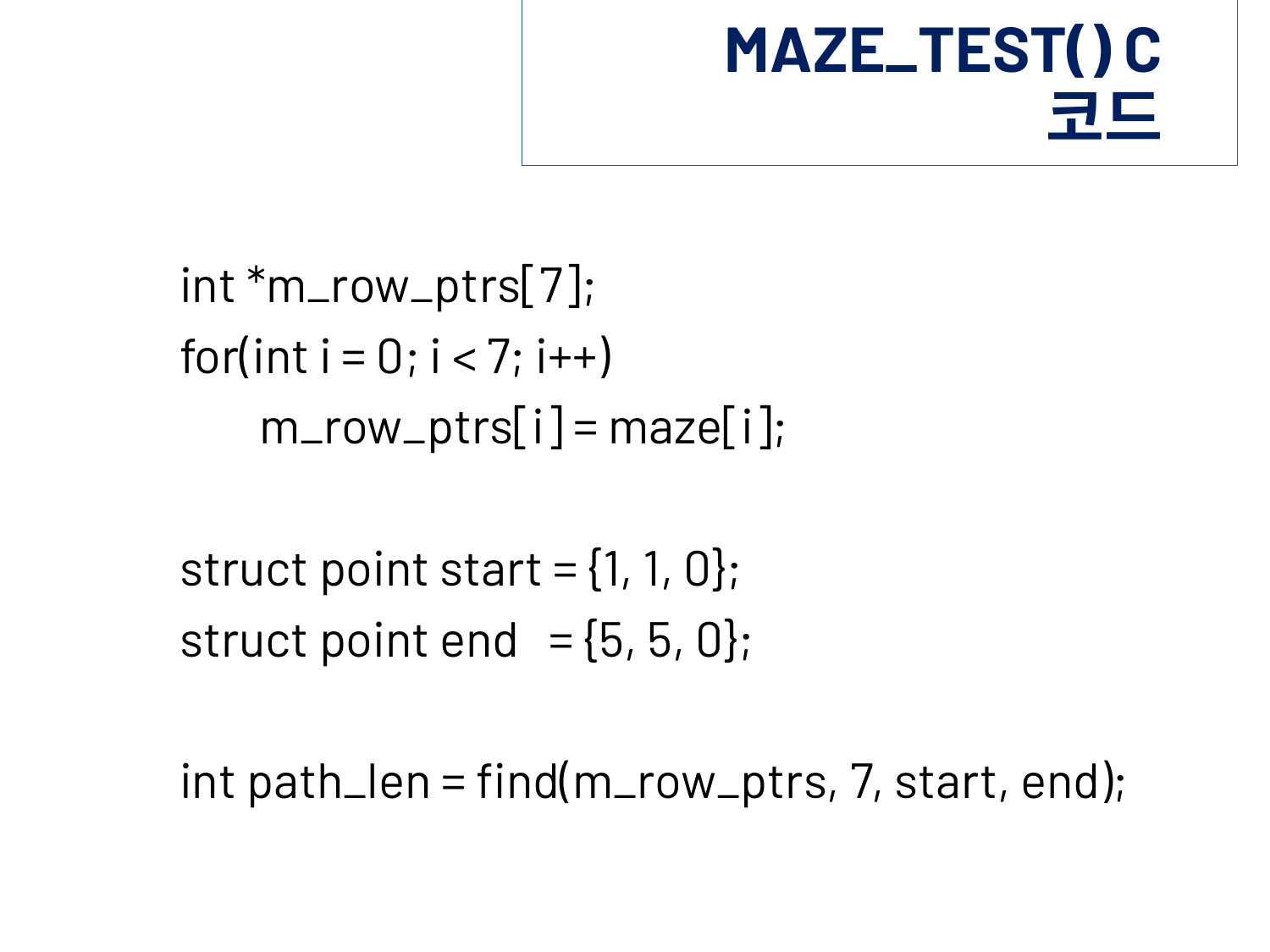

# MAZE_TEST() C 코드
        int *m_row_ptrs[7];
        for(int i = 0; i < 7; i++)
                m_row_ptrs[i] = maze[i];

        struct point start = {1, 1, 0};
        struct point end   = {5, 5, 0};

        int path_len = find(m_row_ptrs, 7, start, end);